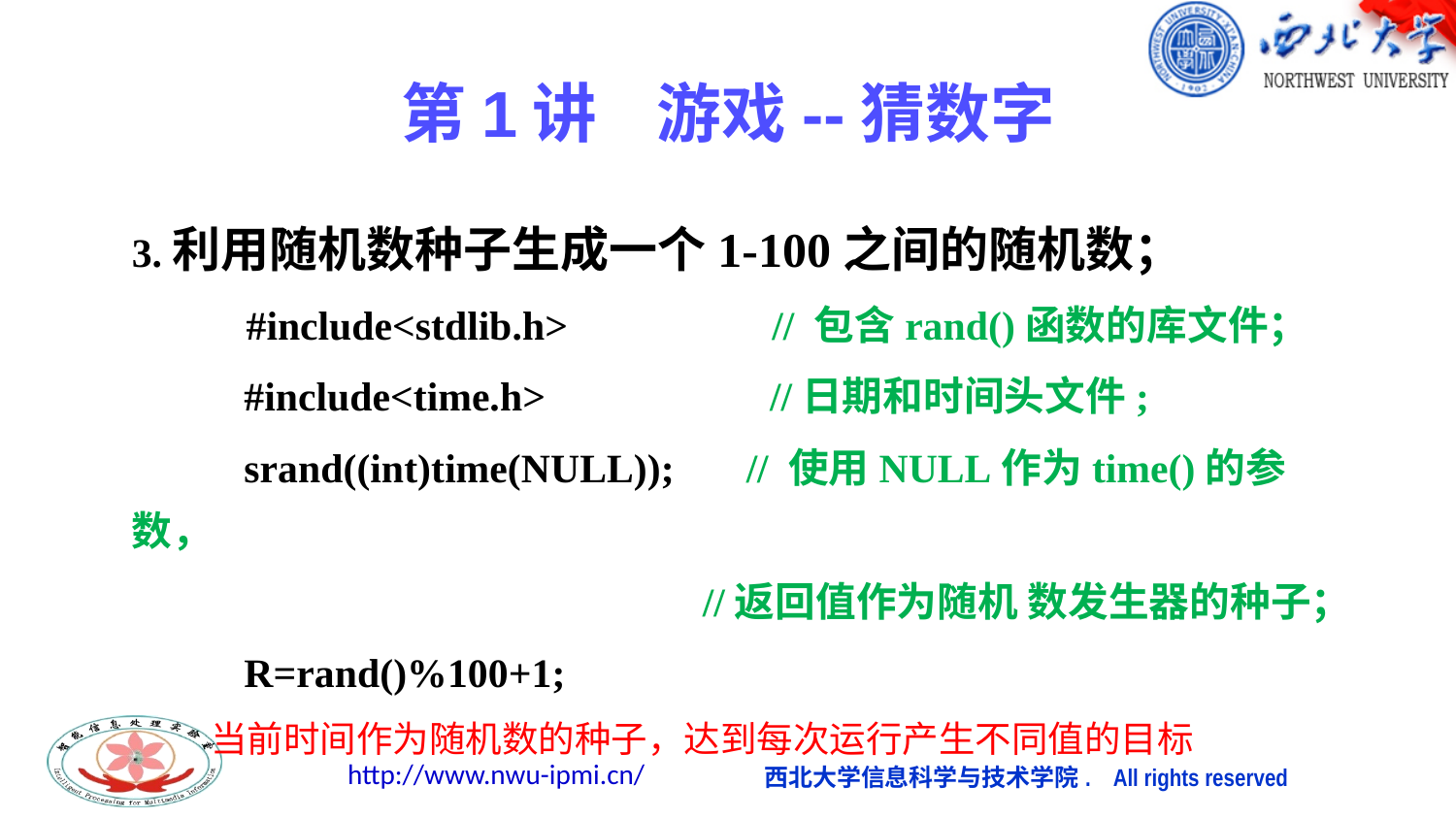

# 第1讲    游戏--猜数字
3.利用随机数种子生成一个1-100之间的随机数；
              #include<stdlib.h>                    // 包含rand()函数的库文件；
           #include<time.h>                      //日期和时间头文件;
           srand((int)time(NULL));       // 使用NULL作为time()的参数，
                                                        //返回值作为随机 数发生器的种子；
           R=rand()%100+1;
           当前时间作为随机数的种子，达到每次运行产生不同值的目标